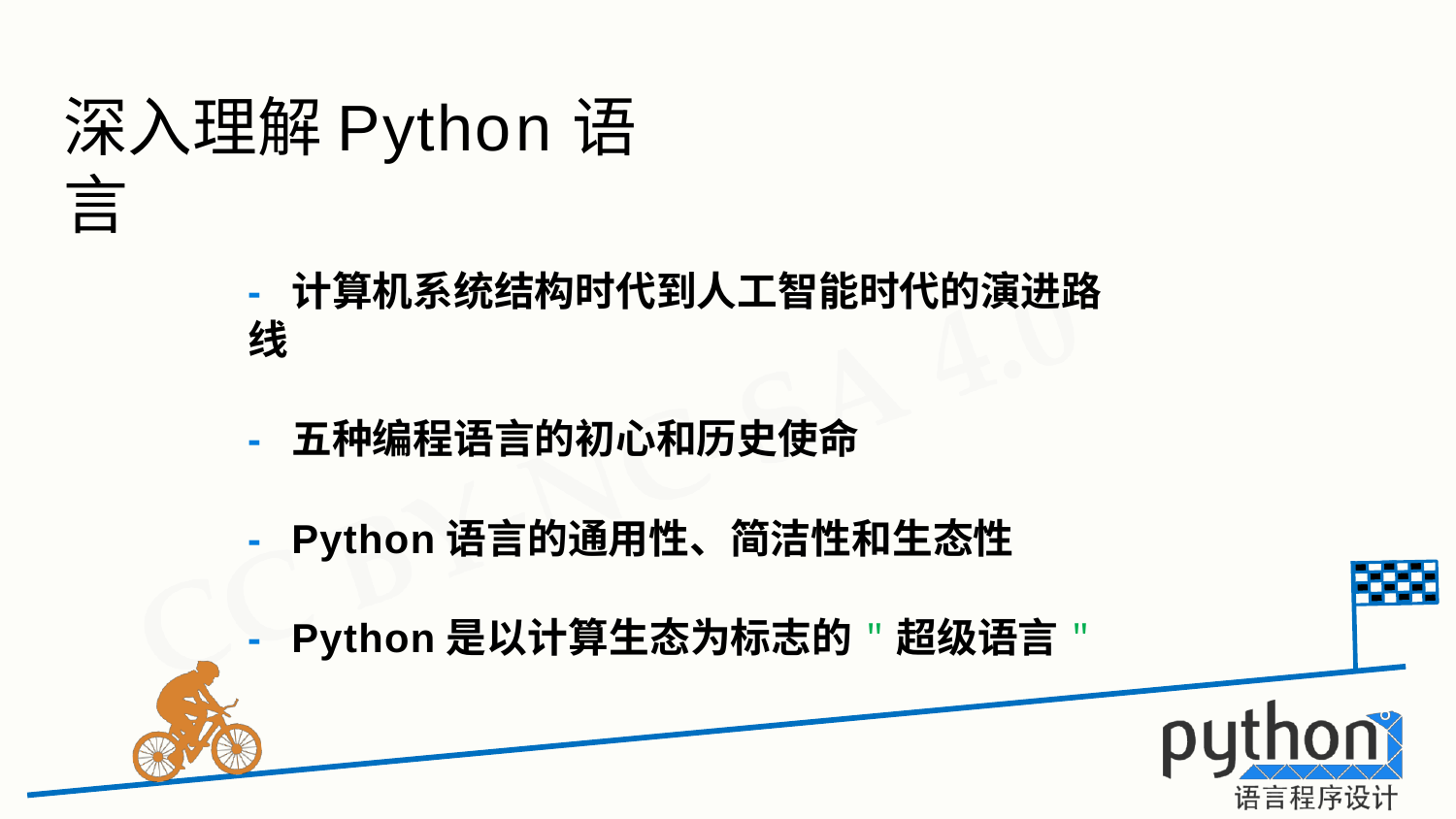

# 深入理解Python语言
-	计算机系统结构时代到人工智能时代的演进路线

-	五种编程语言的初心和历史使命

-	Python语言的通用性、简洁性和生态性

-	Python是以计算生态为标志的"超级语言"